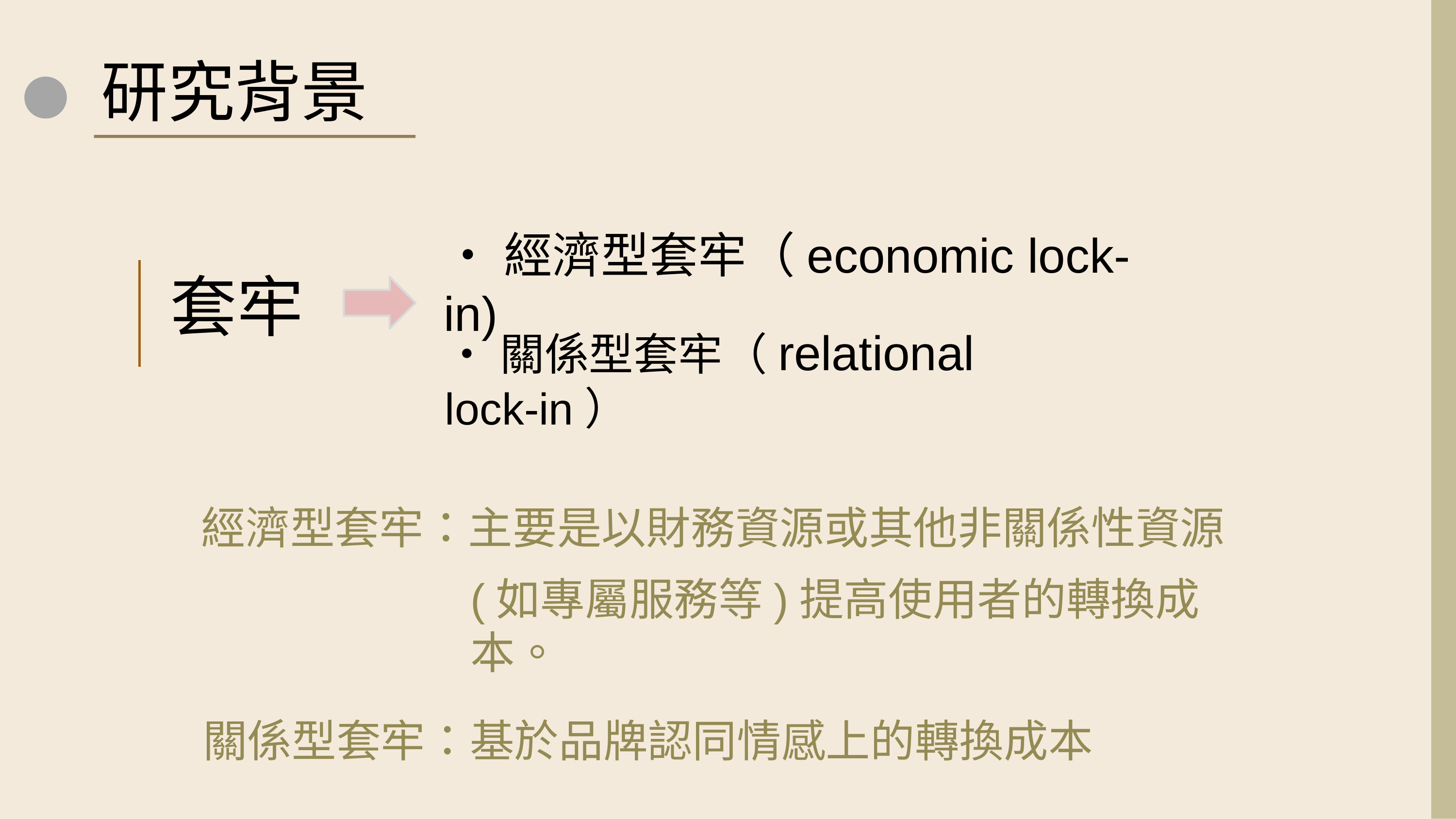

研究背景

‧經濟型套牢（economic lock-in)
套牢

‧關係型套牢（relational lock-in）
經濟型套牢：主要是以財務資源或其他非關係性資源
(如專屬服務等)提高使用者的轉換成本。
關係型套牢：基於品牌認同情感上的轉換成本